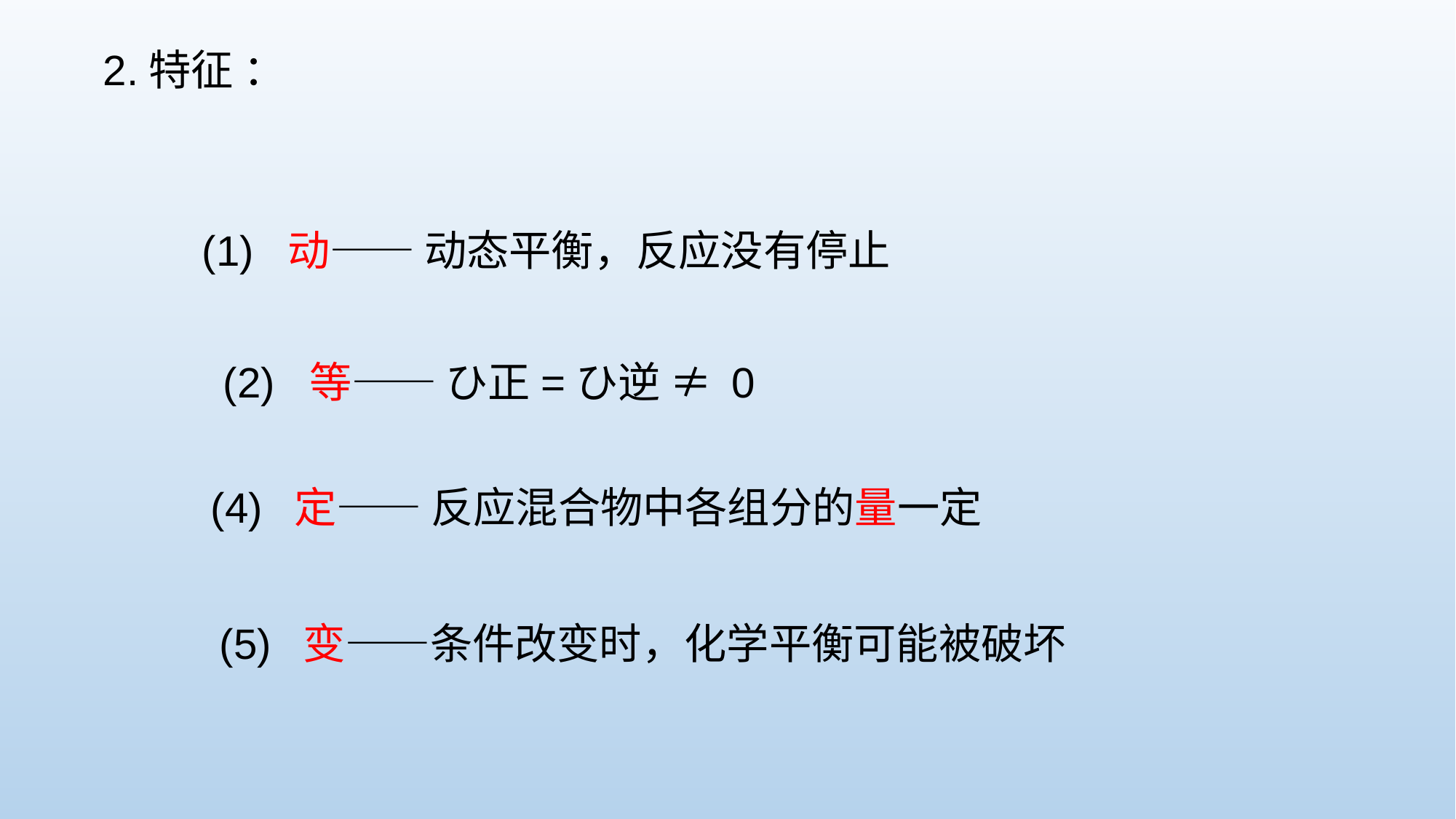

2.特征 ：
(1)  动—— 动态平衡，反应没有停止
(2)  等—— ひ正=ひ逆 ≠ 0
  定—— 反应混合物中各组分的量一定
  变——条件改变时，化学平衡可能被破坏